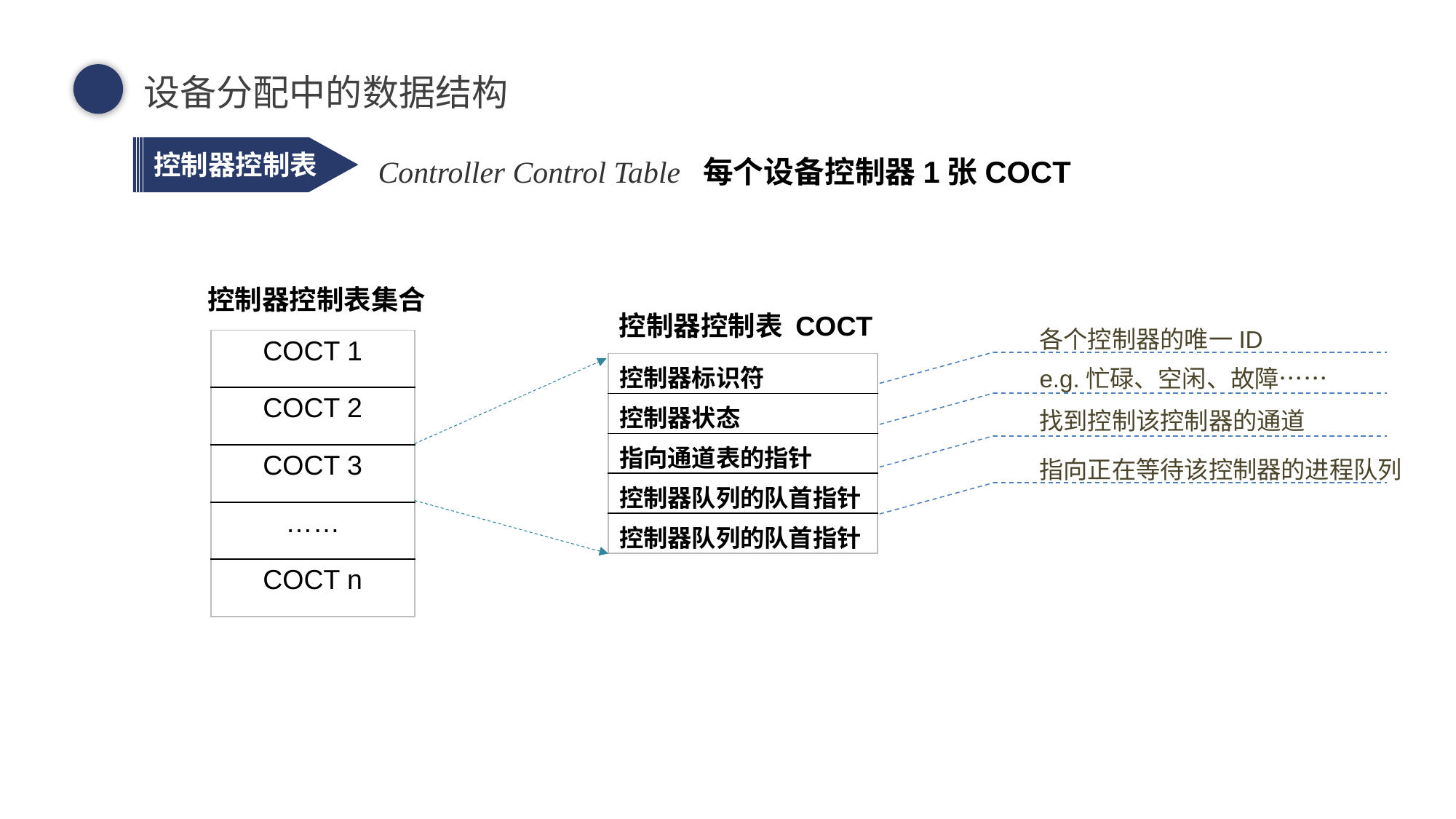

设备分配中的数据结构

控制器控制表
Controller Control Table  每个设备控制器1张COCT
控制器控制表集合
控制器控制表 COCT
各个控制器的唯一ID
| COCT 1 |
| --- |
| COCT 2 |
| COCT 3 |
| …… |
| COCT n |
| 控制器标识符 |
| --- |
| 控制器状态 |
| 指向通道表的指针 |
| 控制器队列的队首指针 |
| 控制器队列的队首指针 |
e.g.忙碌、空闲、故障……
找到控制该控制器的通道
指向正在等待该控制器的进程队列